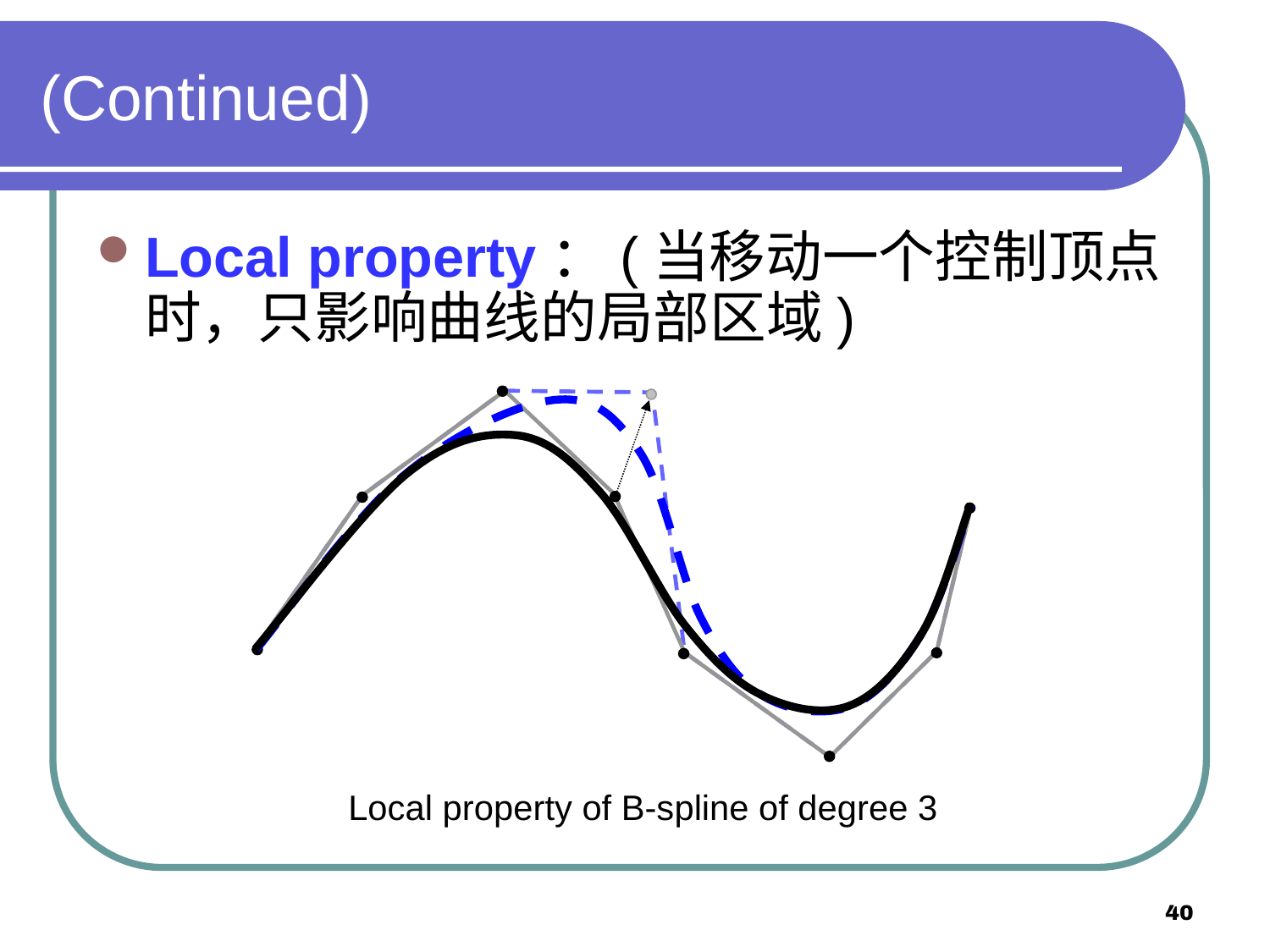

# (Continued)
Local property：(当移动一个控制顶点时，只影响曲线的局部区域)

Local property of B-spline of degree 3
40